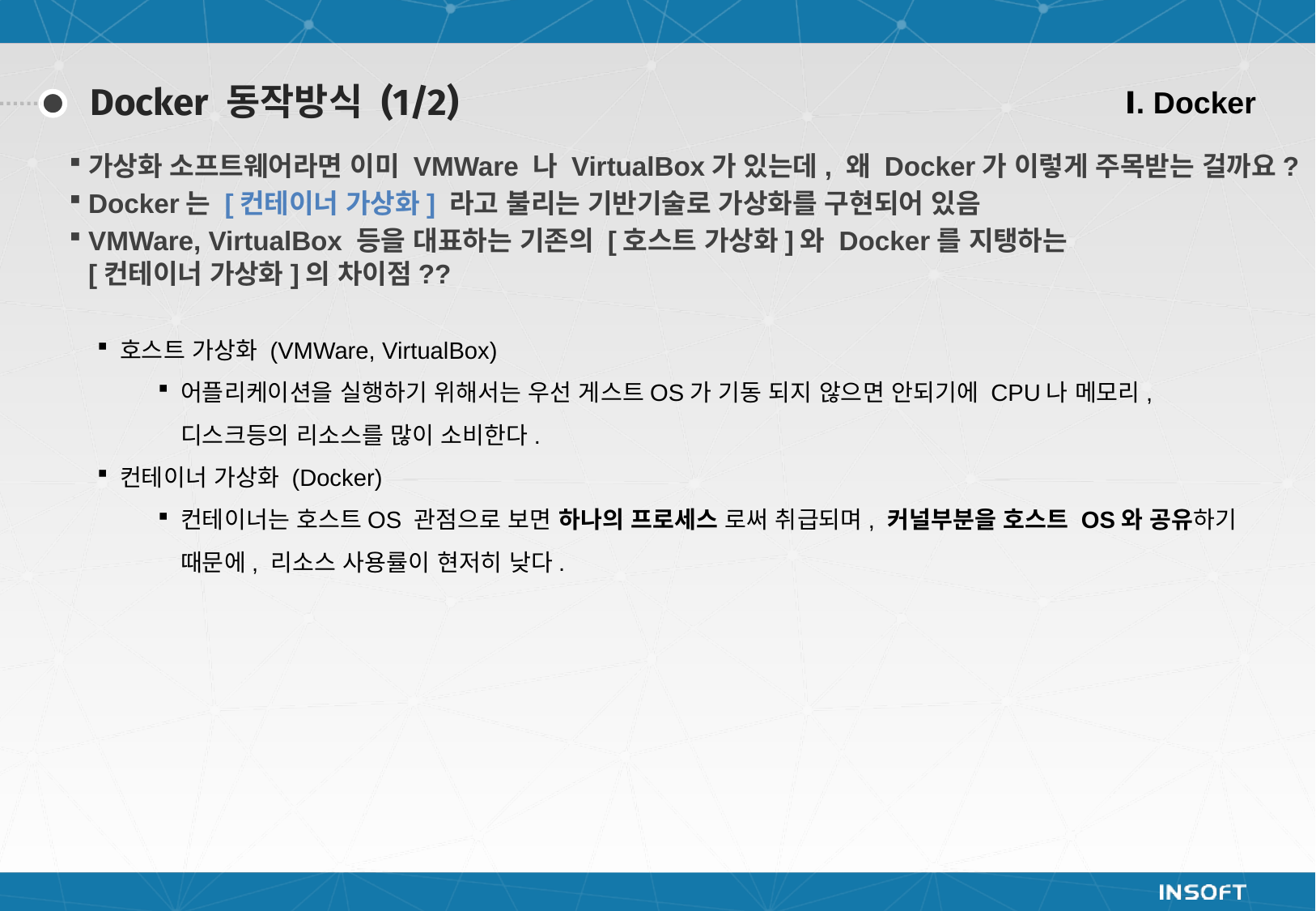

Ⅰ. Docker
Docker 동작방식 (1/2)

가상화 소프트웨어라면 이미 VMWare 나 VirtualBox가 있는데, 왜 Docker가 이렇게 주목받는 걸까요?
Docker는 [컨테이너 가상화] 라고 불리는 기반기술로 가상화를 구현되어 있음
VMWare, VirtualBox 등을 대표하는 기존의 [호스트 가상화]와 Docker를 지탱하는
[컨테이너 가상화]의 차이점??
호스트 가상화 (VMWare, VirtualBox)
어플리케이션을 실행하기 위해서는 우선 게스트OS가 기동 되지 않으면 안되기에 CPU나 메모리, 디스크등의 리소스를 많이 소비한다.
컨테이너 가상화 (Docker)
컨테이너는 호스트OS 관점으로 보면 하나의 프로세스 로써 취급되며, 커널부분을 호스트 OS와 공유하기 때문에, 리소스 사용률이 현저히 낮다.